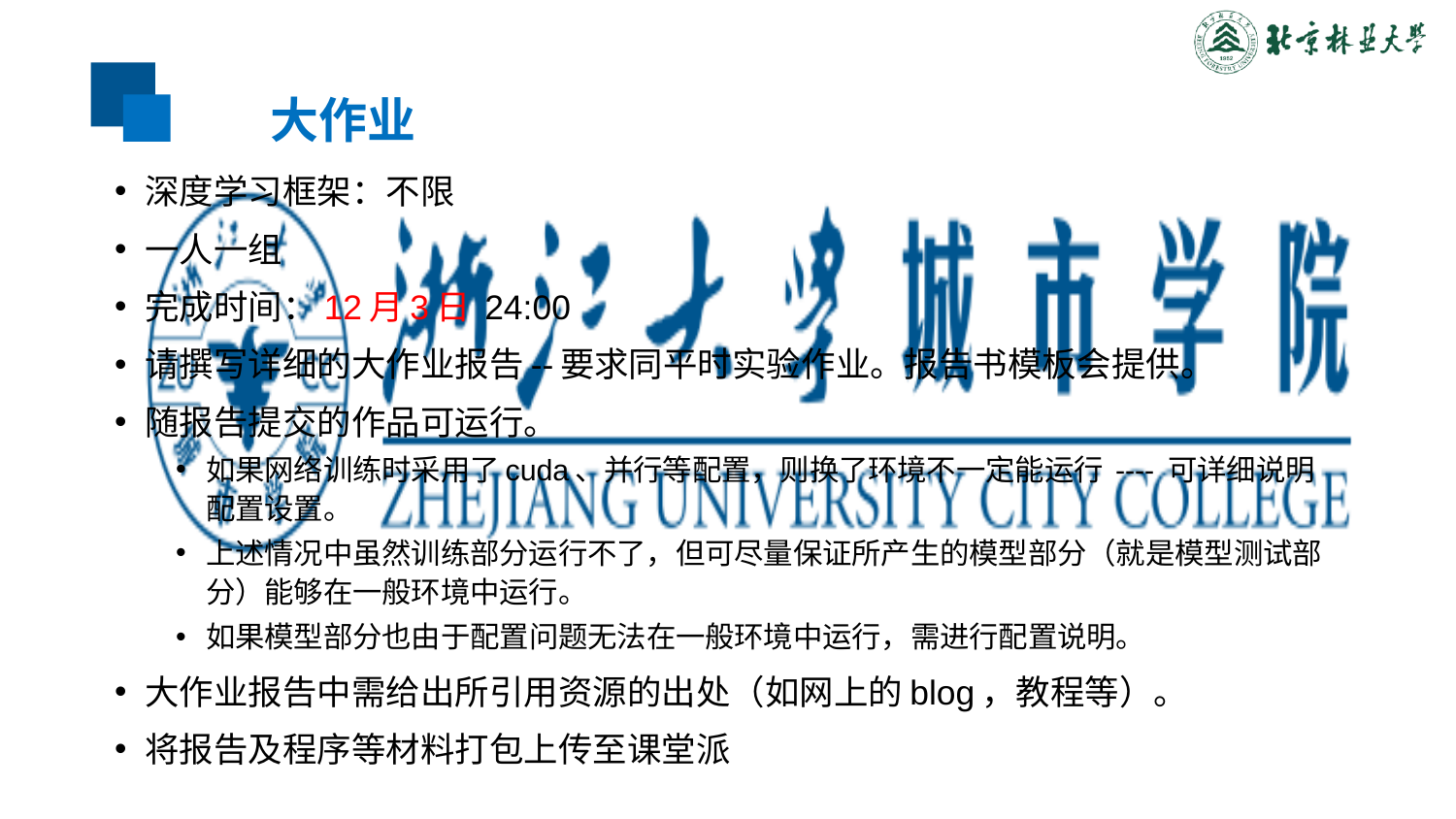

# 大作业

深度学习框架：不限
一人一组
完成时间：12月3日 24:00
请撰写详细的大作业报告--要求同平时实验作业。报告书模板会提供。
随报告提交的作品可运行。
如果网络训练时采用了cuda、并行等配置，则换了环境不一定能运行 ---- 可详细说明配置设置。
上述情况中虽然训练部分运行不了，但可尽量保证所产生的模型部分（就是模型测试部分）能够在一般环境中运行。
如果模型部分也由于配置问题无法在一般环境中运行，需进行配置说明。
大作业报告中需给出所引用资源的出处（如网上的blog，教程等）。
将报告及程序等材料打包上传至课堂派